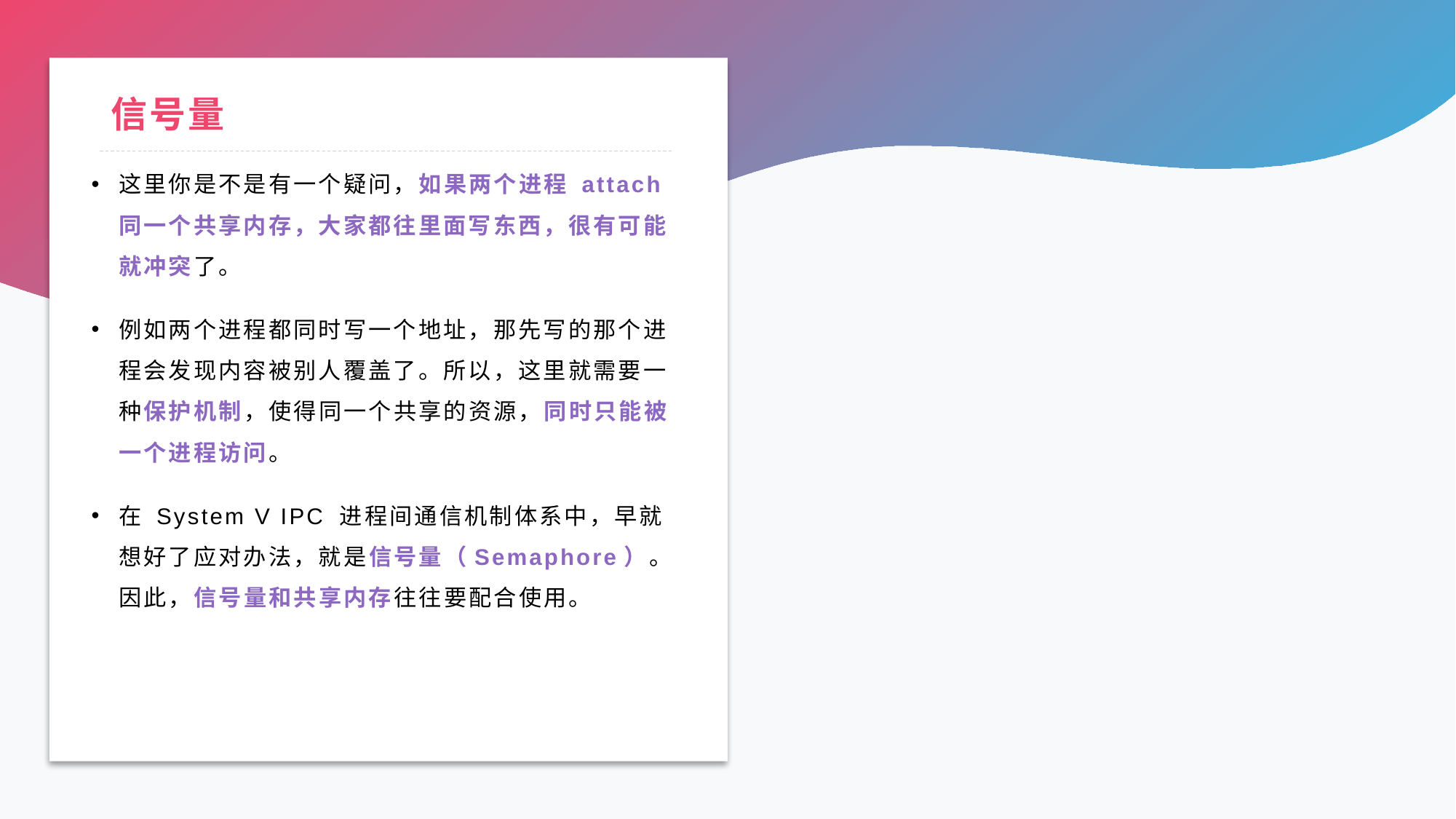

# 信号量
这里你是不是有一个疑问，如果两个进程 attach 同一个共享内存，大家都往里面写东西，很有可能就冲突了。
例如两个进程都同时写一个地址，那先写的那个进程会发现内容被别人覆盖了。所以，这里就需要一种保护机制，使得同一个共享的资源，同时只能被一个进程访问。
在 System V IPC 进程间通信机制体系中，早就想好了应对办法，就是信号量（Semaphore）。因此，信号量和共享内存往往要配合使用。